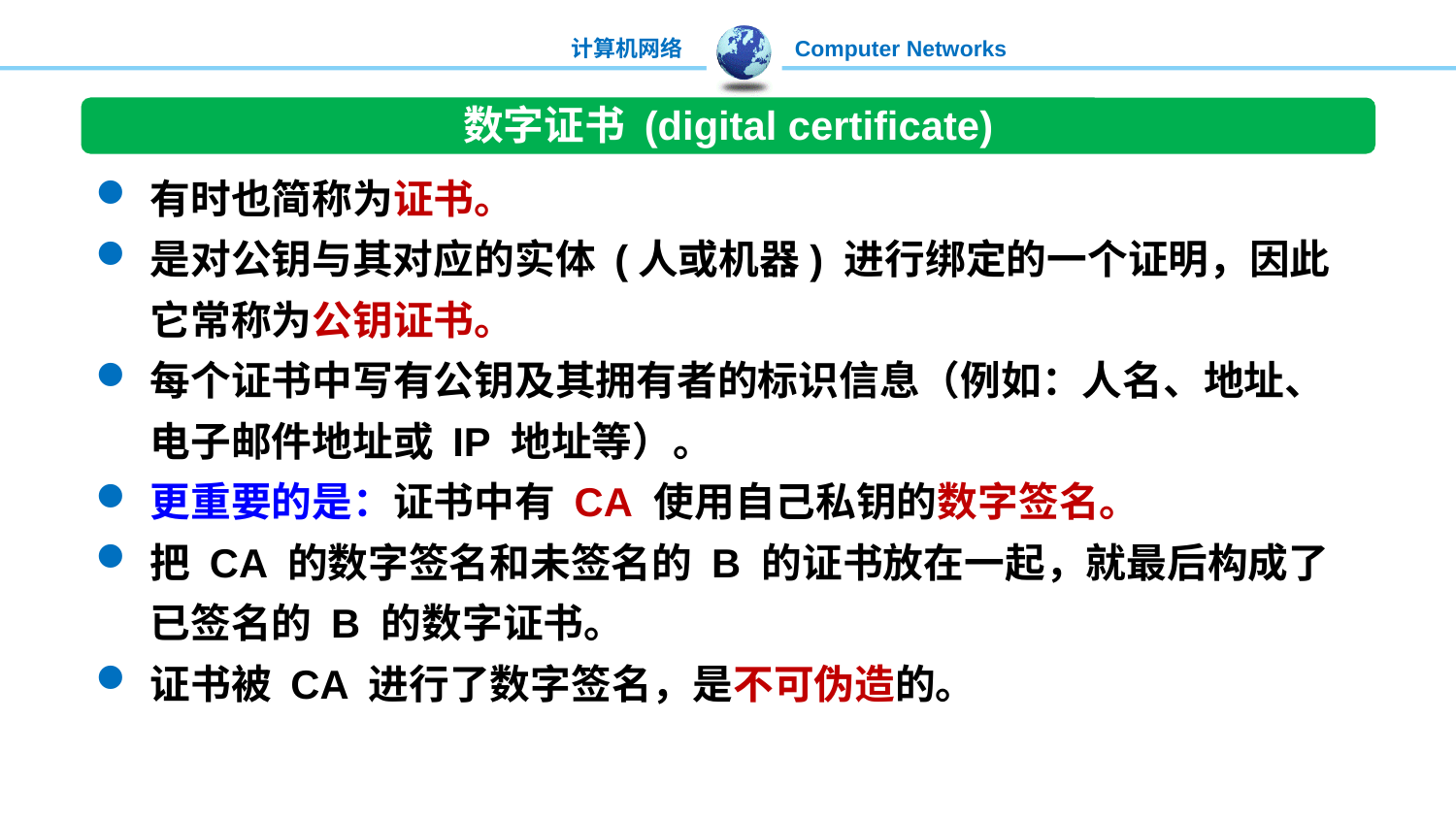

数字证书 (digital certificate)

有时也简称为证书。
是对公钥与其对应的实体 (人或机器) 进行绑定的一个证明，因此它常称为公钥证书。
每个证书中写有公钥及其拥有者的标识信息（例如：人名、地址、电子邮件地址或 IP 地址等）。
更重要的是：证书中有 CA 使用自己私钥的数字签名。
把 CA 的数字签名和未签名的 B 的证书放在一起，就最后构成了已签名的 B 的数字证书。
证书被 CA 进行了数字签名，是不可伪造的。